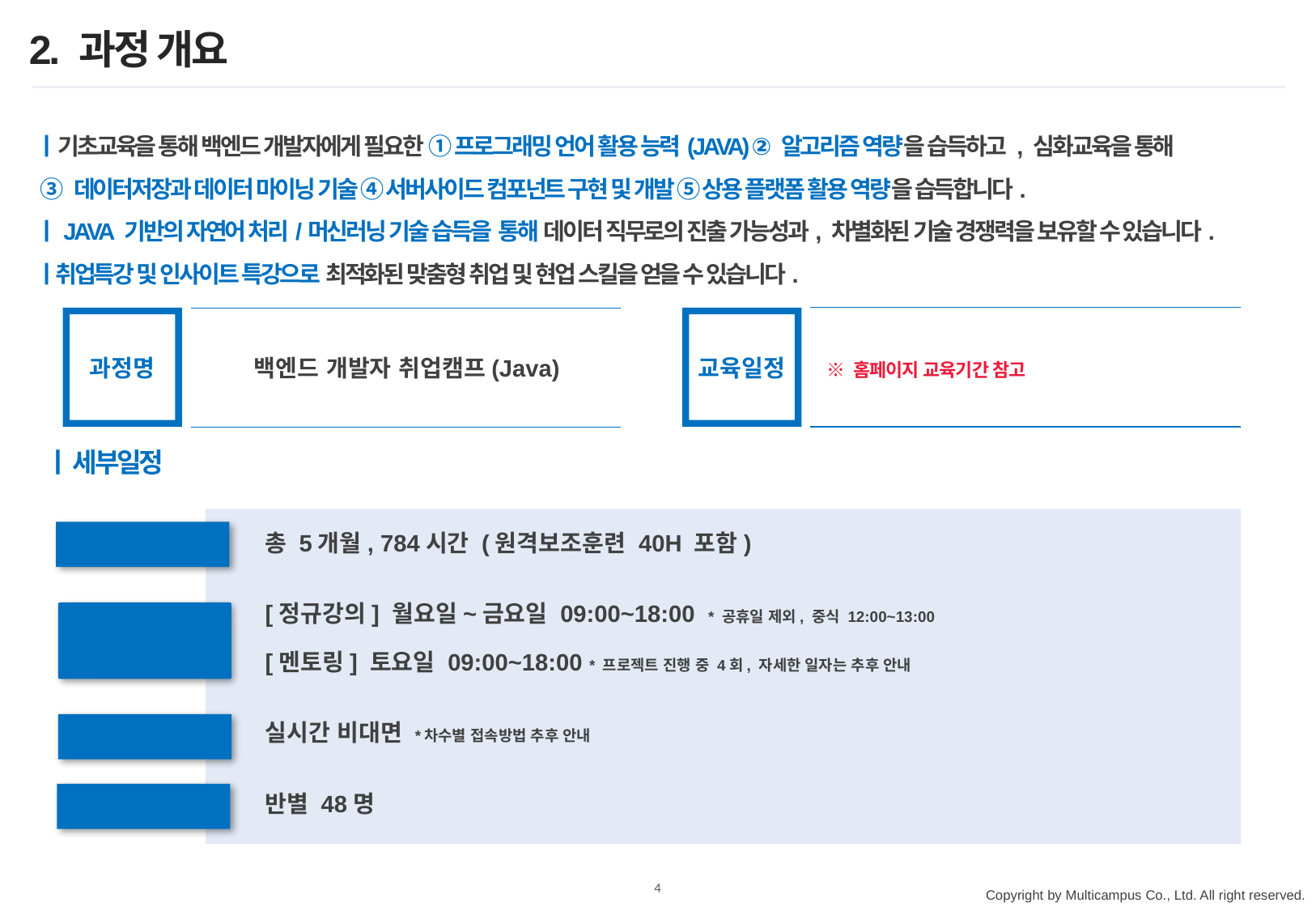

# 2. 과정 개요
ㅣ기초교육을 통해 백엔드 개발자에게 필요한 ① 프로그래밍 언어 활용 능력(JAVA) ② 알고리즘 역량을 습득하고 , 심화교육을 통해
 ③ 데이터저장과 데이터 마이닝 기술 ④ 서버사이드 컴포넌트 구현 및 개발 ⑤ 상용 플랫폼 활용 역량을 습득합니다.
ㅣJAVA 기반의 자연어 처리/머신러닝 기술 습득을  통해 데이터 직무로의 진출 가능성과, 차별화된 기술 경쟁력을 보유할 수 있습니다.
ㅣ취업특강 및 인사이트 특강으로 최적화된 맞춤형 취업 및 현업 스킬을 얻을 수 있습니다.

과정명

교육일정

※ 홈페이지 교육기간 참고

백엔드 개발자 취업캠프(Java)
ㅣ 세부일정

교육 기간
총 5개월, 784시간 (원격보조훈련 40H 포함)

[정규강의] 월요일~금요일 09:00~18:00  * 공휴일 제외, 중식 12:00~13:00
[멘토링] 토요일 09:00~18:00 * 프로젝트 진행 중 4회, 자세한 일자는 추후 안내

실시간 비대면 *차수별 접속방법 추후 안내

반별 48명
교육 시간
교육 장소
수강 정원